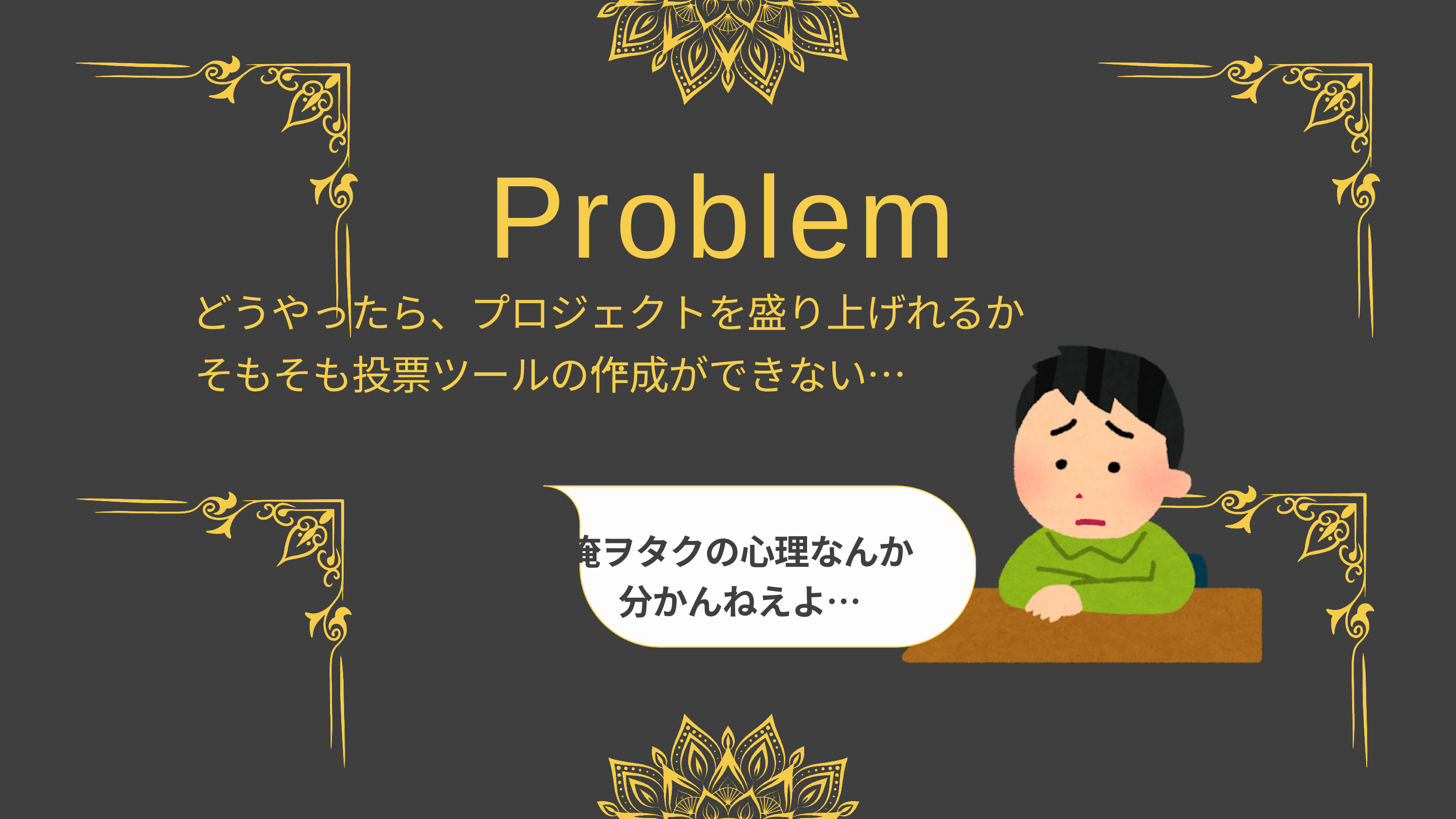

Problem
どうやったら、プロジェクトを盛り上げれるか…

そもそも投票ツールの作成ができない…

俺ヲタクの心理なんか
分かんねえよ…